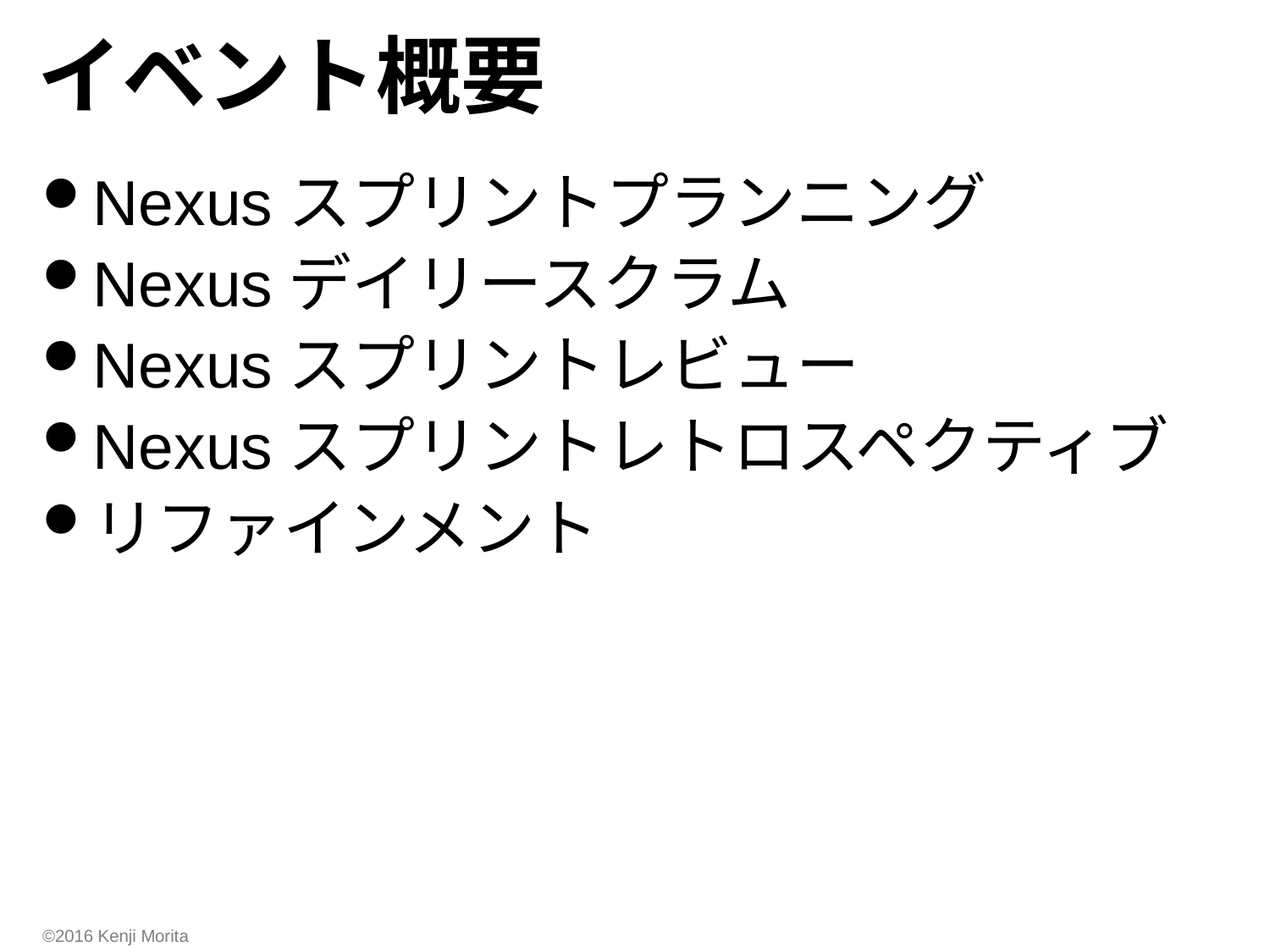

# イベント概要
Nexusスプリントプランニング
Nexusデイリースクラム
Nexusスプリントレビュー
Nexusスプリントレトロスペクティブ
リファインメント